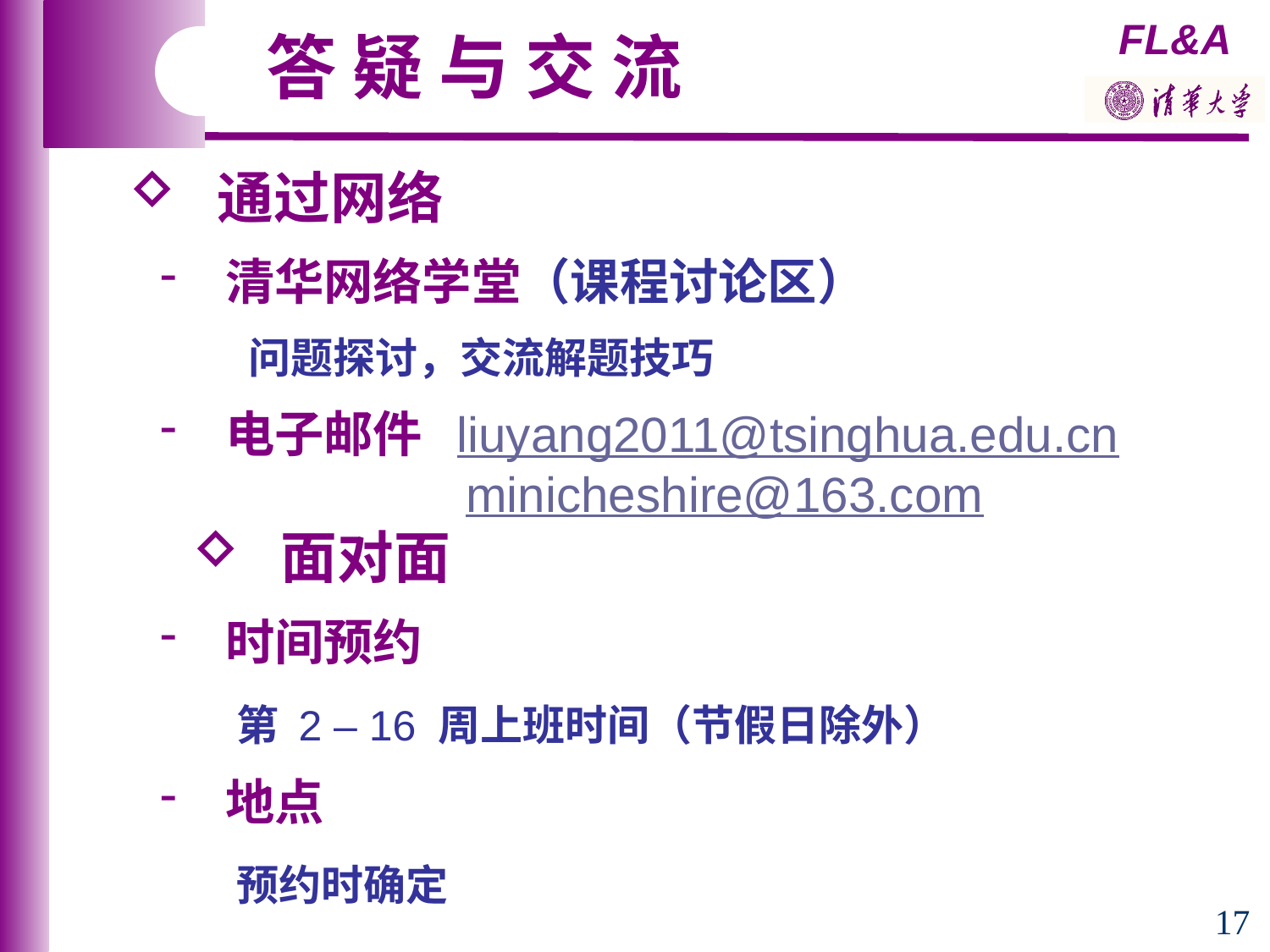

答 疑 与 交 流
  通过网络

  清华网络学堂（课程讨论区）

     问题探讨，交流解题技巧

  电子邮件  liuyang2011@tsinghua.edu.cn
                    minicheshire@163.com
  面对面

  时间预约

   第 2 – 16 周上班时间（节假日除外）

  地点

   预约时确定
17